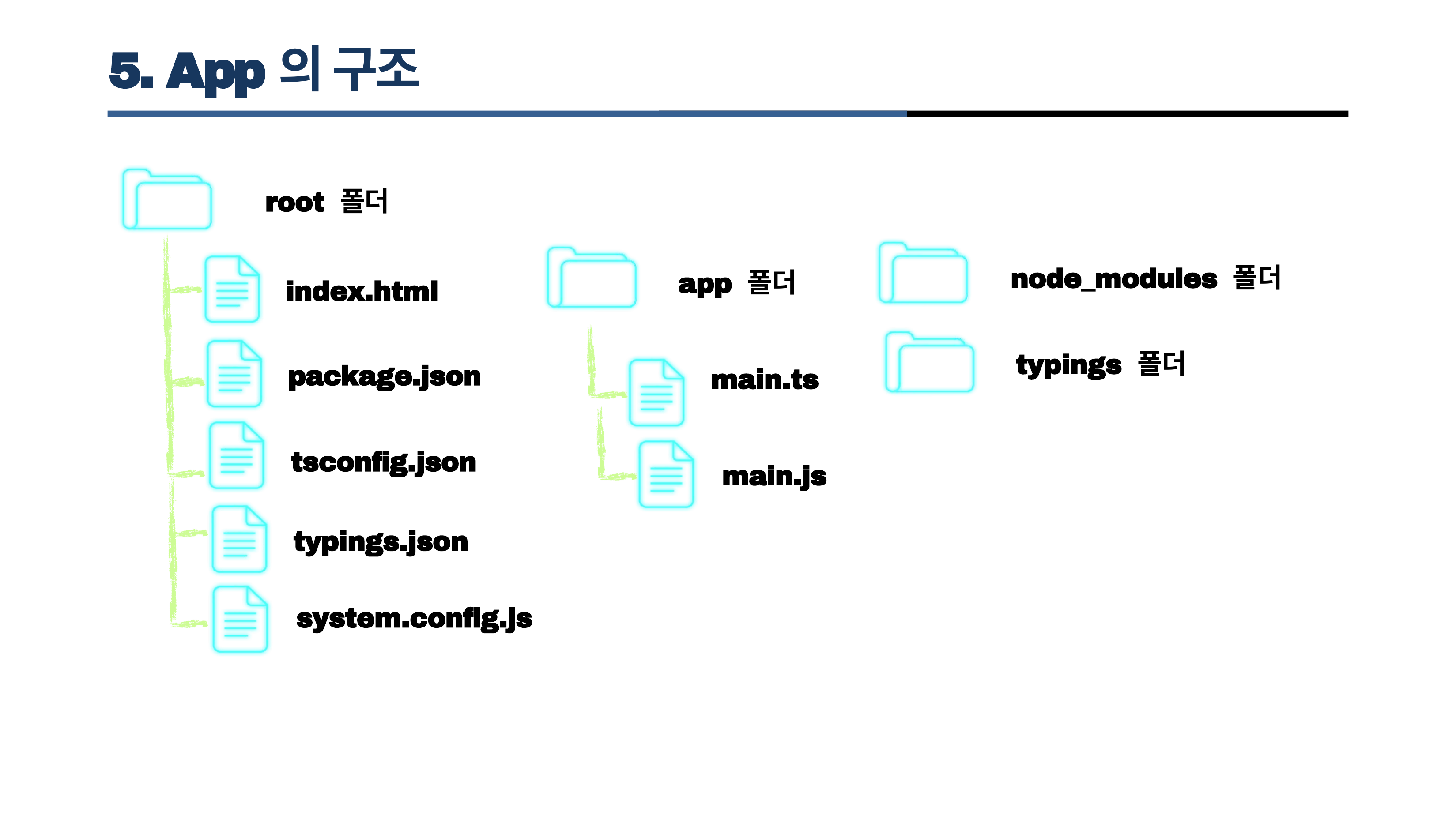

# 5. App의 구조

root 폴더

node_modules 폴더
app 폴더
index.html

typings 폴더

package.json
main.ts

tsconfig.json
main.js

typings.json

system.config.js